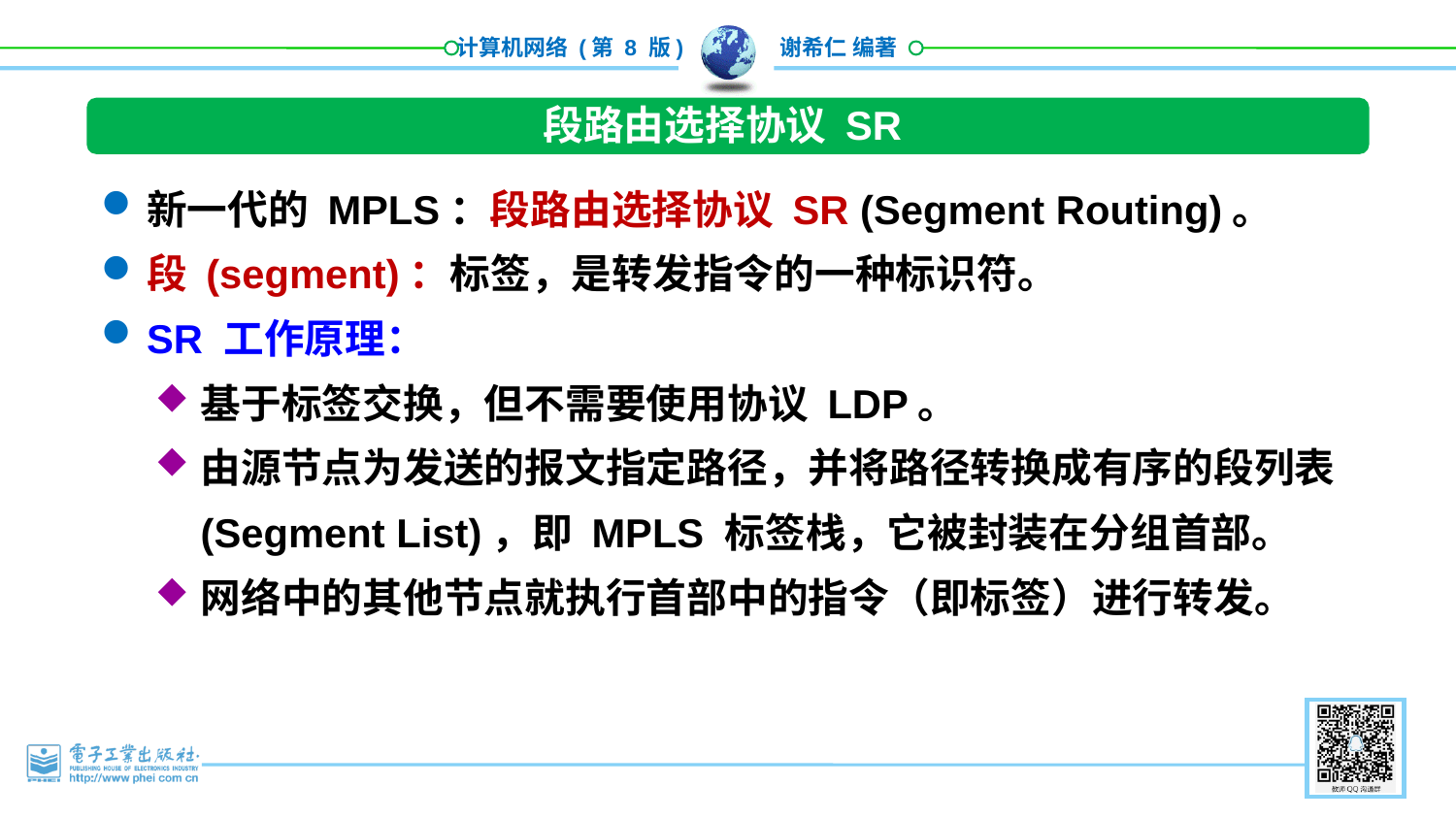

段路由选择协议 SR

新一代的 MPLS：段路由选择协议 SR (Segment Routing)。
段 (segment)：标签，是转发指令的一种标识符。
SR 工作原理：
基于标签交换，但不需要使用协议 LDP。
由源节点为发送的报文指定路径，并将路径转换成有序的段列表 (Segment List)，即 MPLS 标签栈，它被封装在分组首部。
网络中的其他节点就执行首部中的指令（即标签）进行转发。